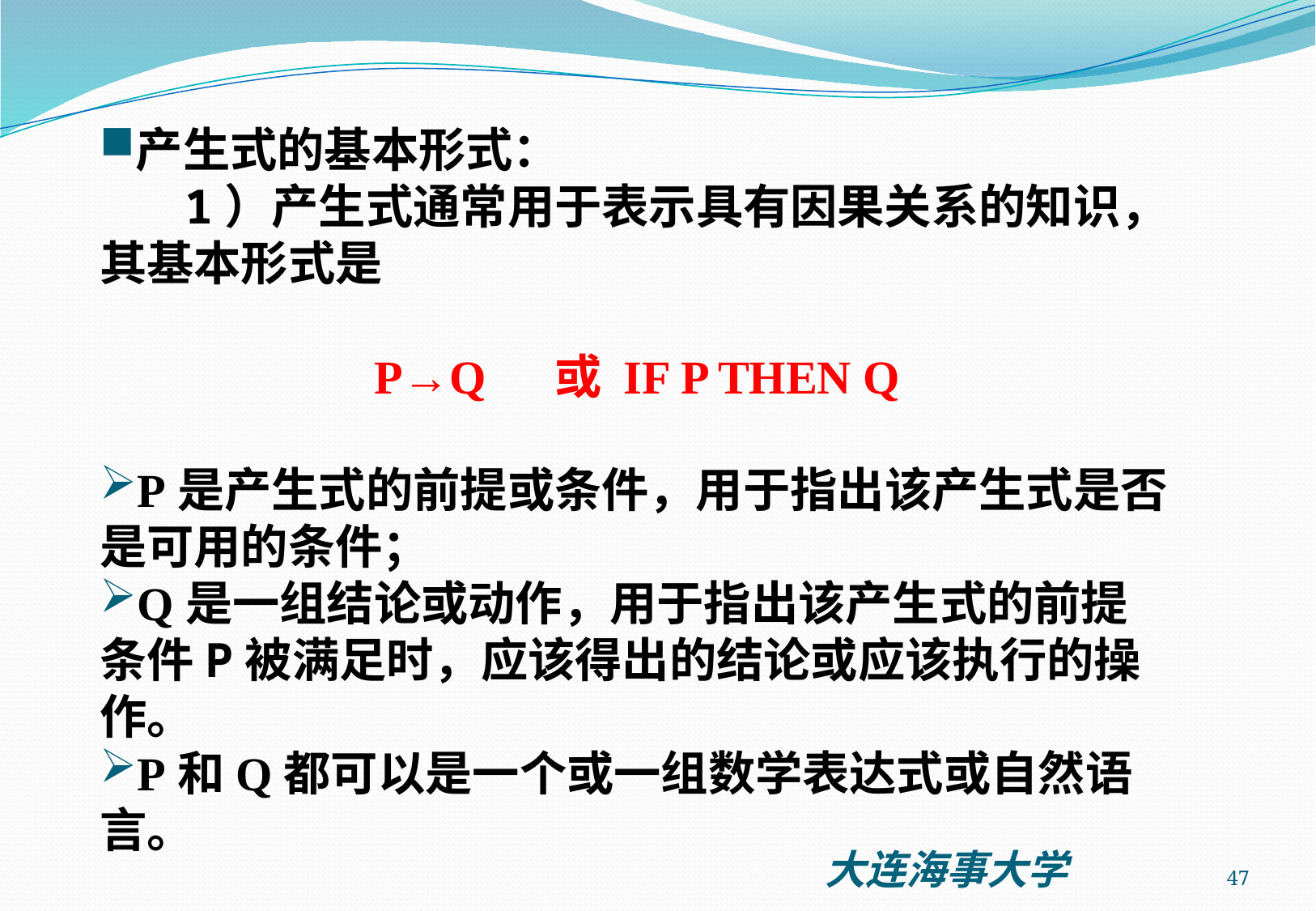

产生式的基本形式：
   1）产生式通常用于表示具有因果关系的知识，其基本形式是

P→Q  或 IF P THEN Q

P是产生式的前提或条件，用于指出该产生式是否是可用的条件；
Q是一组结论或动作，用于指出该产生式的前提条件P被满足时，应该得出的结论或应该执行的操作。
P和Q都可以是一个或一组数学表达式或自然语言。
47